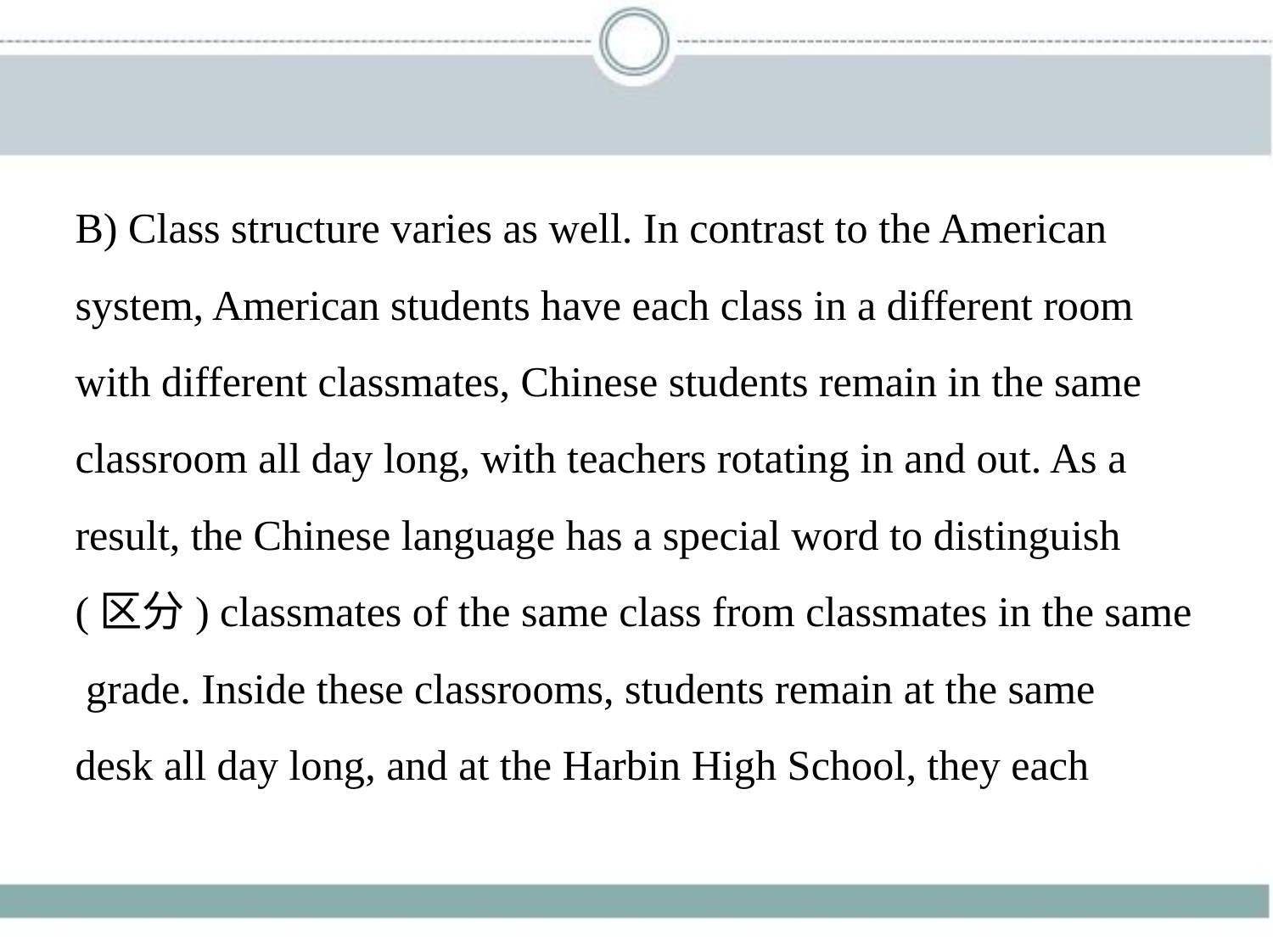

B) Class structure varies as well. In contrast to the American
system, American students have each class in a different room
with different classmates, Chinese students remain in the same
classroom all day long, with teachers rotating in and out. As a
result, the Chinese language has a special word to distinguish
(区分) classmates of the same class from classmates in the same
 grade. Inside these classrooms, students remain at the same
desk all day long, and at the Harbin High School, they each